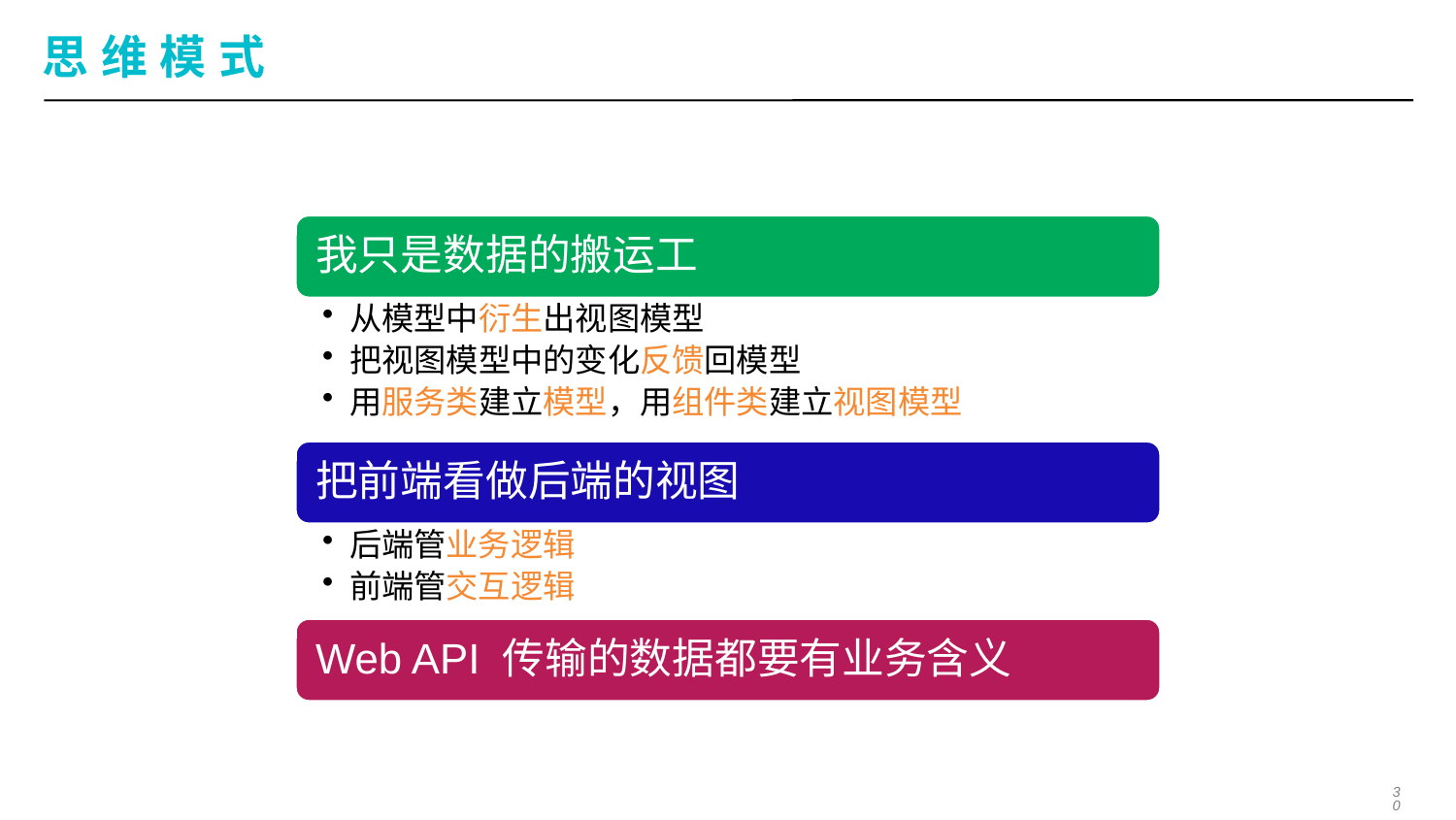

# 思维模式
我只是数据的搬运工
从模型中衍生出视图模型
把视图模型中的变化反馈回模型
用服务类建立模型，用组件类建立视图模型
把前端看做后端的视图
后端管业务逻辑
前端管交互逻辑
Web API 传输的数据都要有业务含义
30